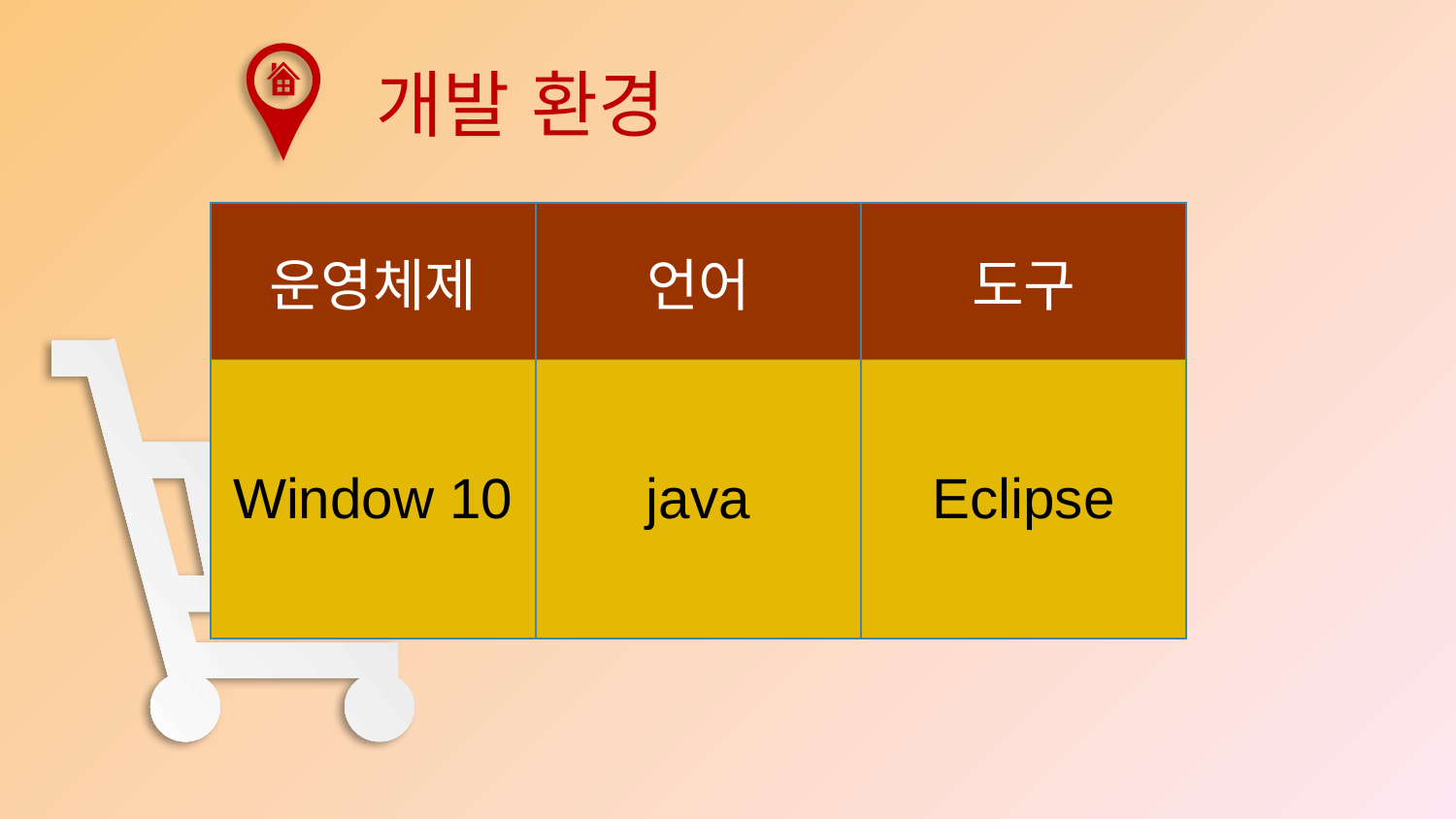

개발 환경
| 운영체제 | 언어 | 도구 |
| --- | --- | --- |
| Window 10 | java | Eclipse |